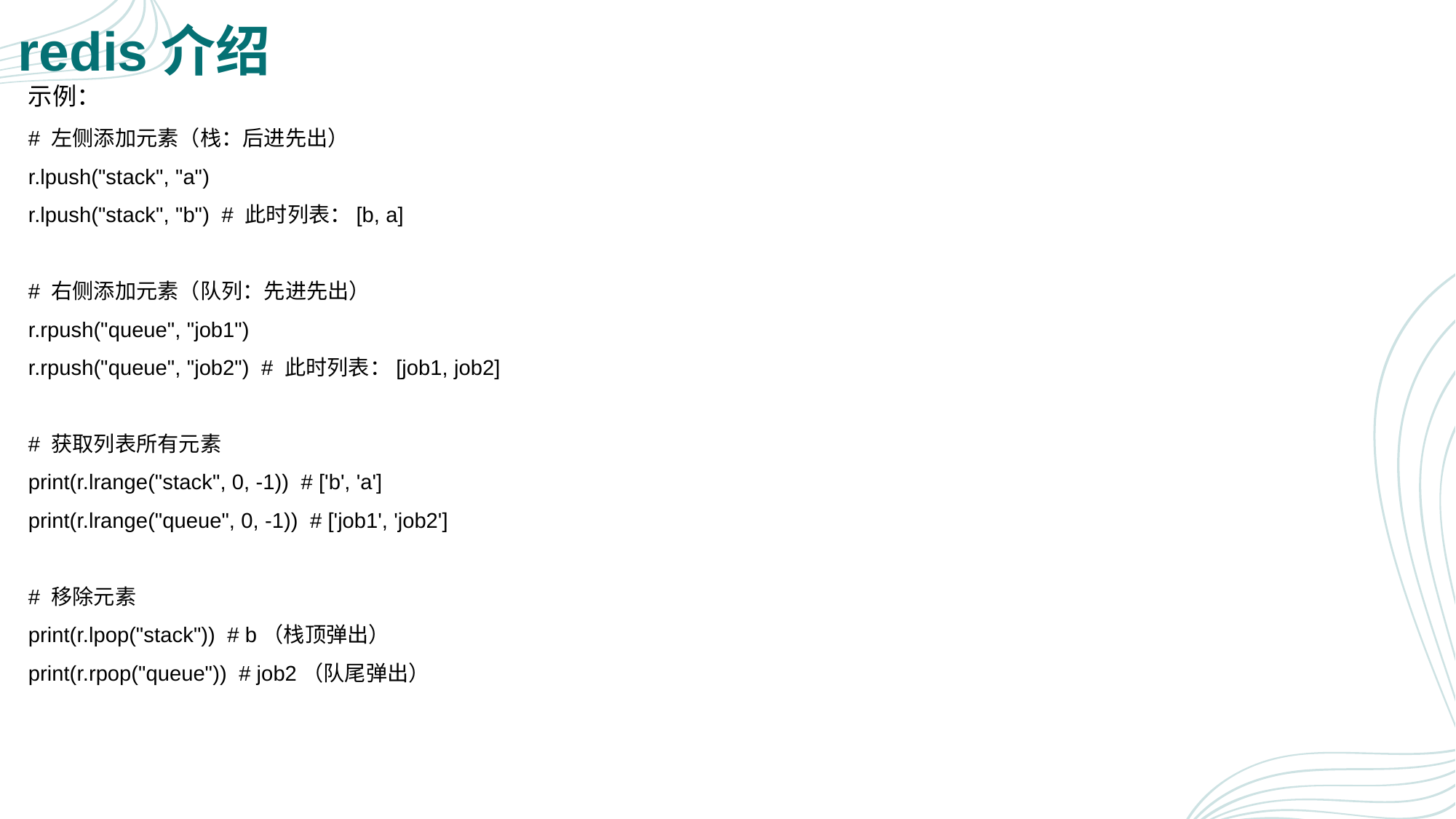

# redis介绍
示例：
# 左侧添加元素（栈：后进先出）
r.lpush("stack", "a")
r.lpush("stack", "b")  # 此时列表：[b, a]

# 右侧添加元素（队列：先进先出）
r.rpush("queue", "job1")
r.rpush("queue", "job2")  # 此时列表：[job1, job2]

# 获取列表所有元素
print(r.lrange("stack", 0, -1))  # ['b', 'a']
print(r.lrange("queue", 0, -1))  # ['job1', 'job2']

# 移除元素
print(r.lpop("stack"))  # b（栈顶弹出）
print(r.rpop("queue"))  # job2（队尾弹出）